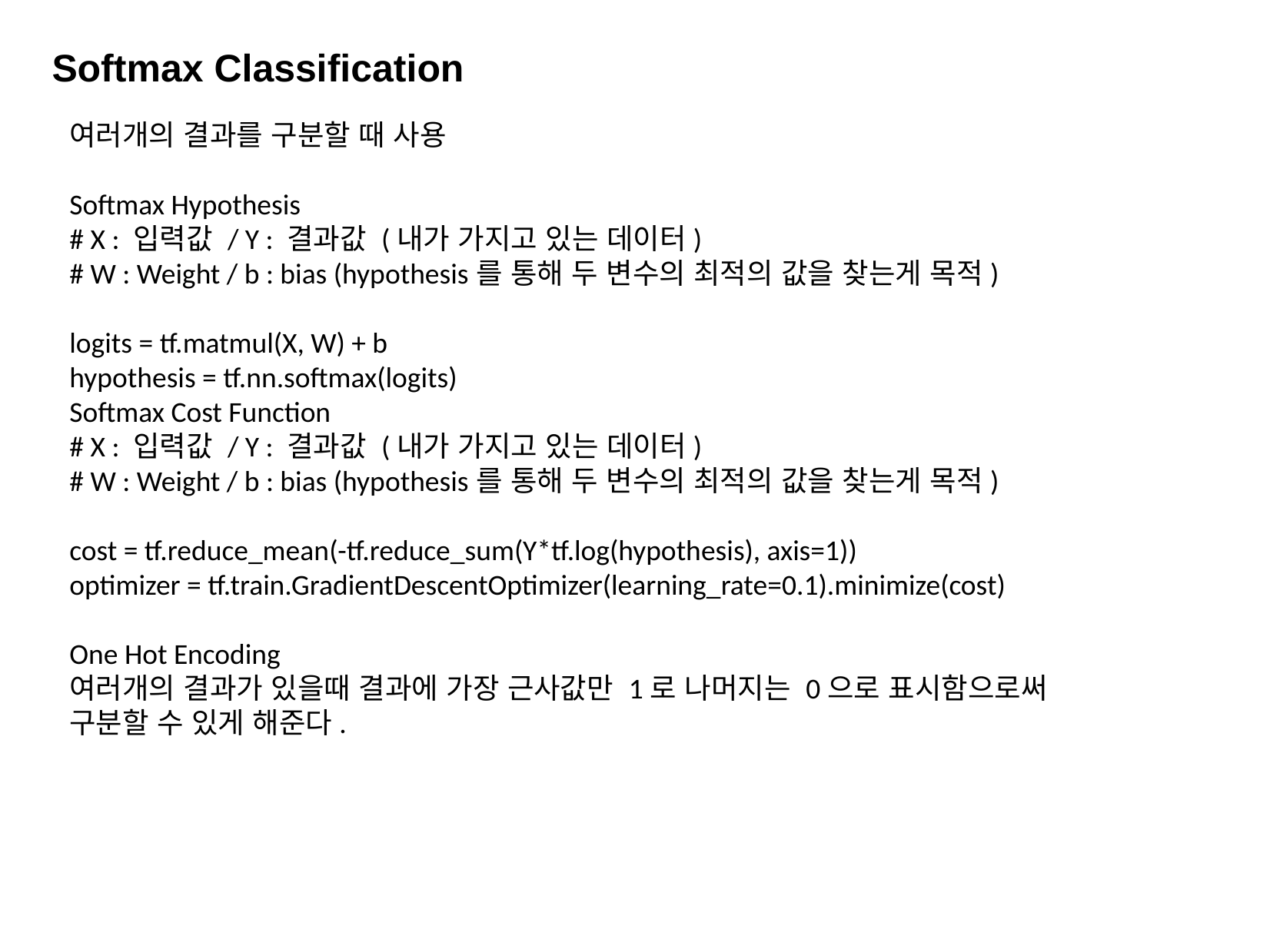

Softmax Classification
여러개의 결과를 구분할 때 사용

Softmax Hypothesis
# X : 입력값 / Y : 결과값 (내가 가지고 있는 데이터)
# W : Weight / b : bias (hypothesis를 통해 두 변수의 최적의 값을 찾는게 목적)

logits = tf.matmul(X, W) + b
hypothesis = tf.nn.softmax(logits)
Softmax Cost Function
# X : 입력값 / Y : 결과값 (내가 가지고 있는 데이터)
# W : Weight / b : bias (hypothesis를 통해 두 변수의 최적의 값을 찾는게 목적)

cost = tf.reduce_mean(-tf.reduce_sum(Y*tf.log(hypothesis), axis=1))
optimizer = tf.train.GradientDescentOptimizer(learning_rate=0.1).minimize(cost)

One Hot Encoding
여러개의 결과가 있을때 결과에 가장 근사값만 1로 나머지는 0으로 표시함으로써 구분할 수 있게 해준다.